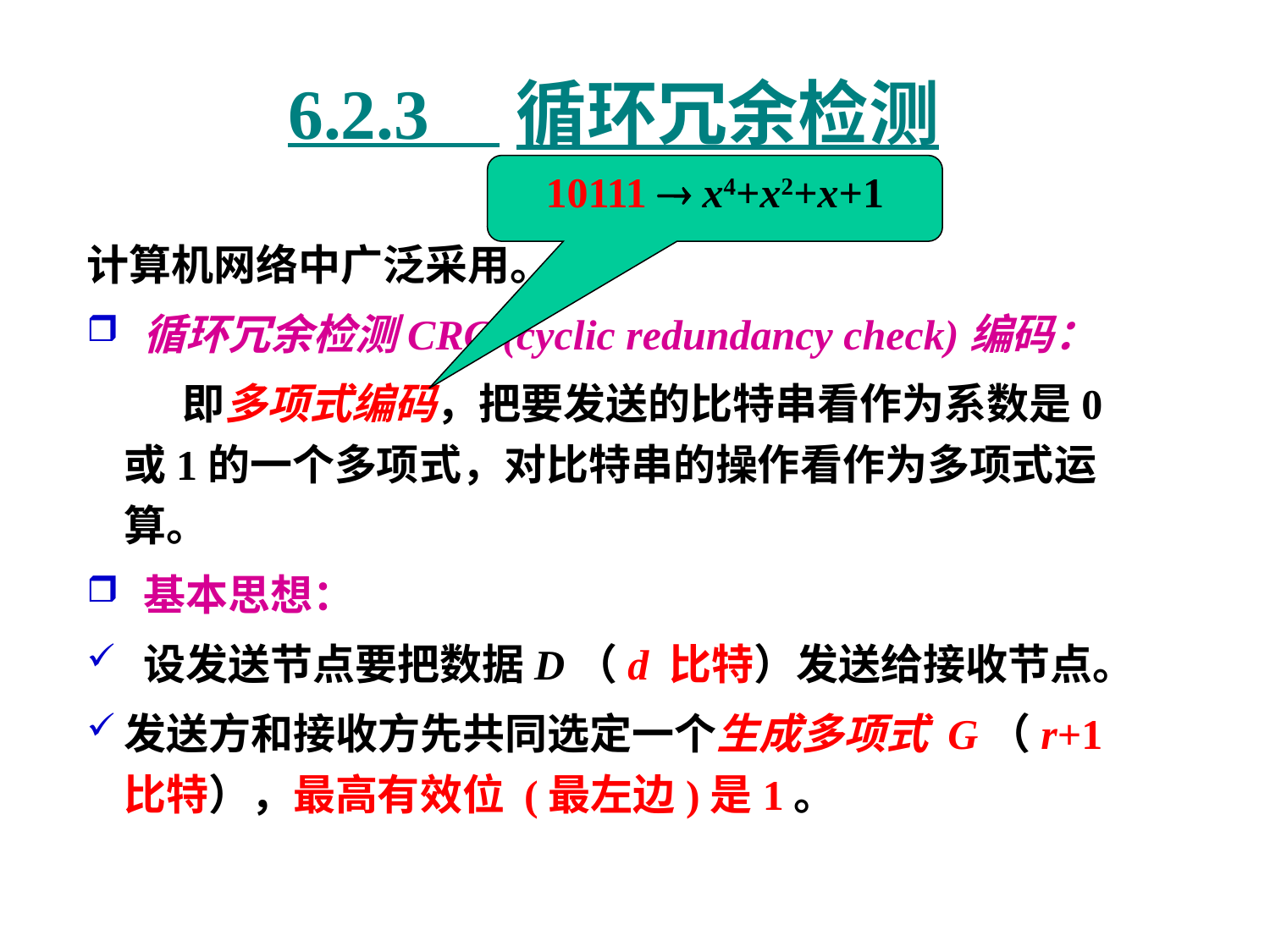

# 6.2.3    循环冗余检测
10111 → x4+x2+x+1
计算机网络中广泛采用。
 循环冗余检测CRC (cyclic redundancy check)编码：
         即多项式编码，把要发送的比特串看作为系数是0或1的一个多项式，对比特串的操作看作为多项式运算。
 基本思想：
 设发送节点要把数据D（d 比特）发送给接收节点。
发送方和接收方先共同选定一个生成多项式 G（r+1比特），最高有效位 (最左边)是1。
31